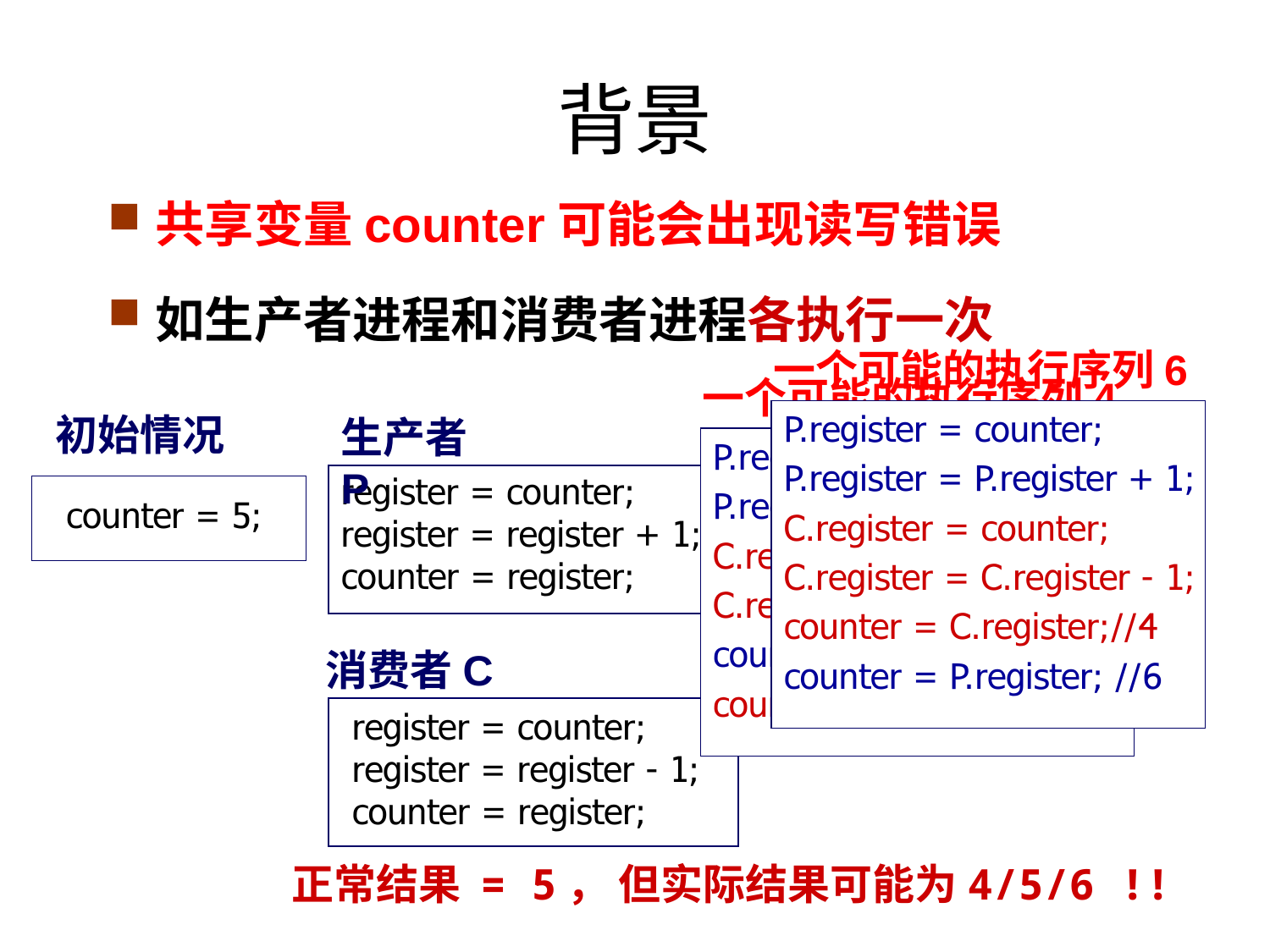

# 背景
共享变量counter可能会出现读写错误
如生产者进程和消费者进程各执行一次
一个可能的执行序列6

P.register = counter;
P.register = P.register + 1;
C.register = counter;
C.register = C.register - 1;
counter = C.register;//4
counter = P.register; //6

一个可能的执行序列4

P.register = counter;
P.register = P.register + 1;
C.register = counter;
C.register = C.register - 1;
counter = P.register; //6
counter = C.register;//4
初始情况

counter = 5;
生产者P
register = counter;
register = register + 1;
counter = register;

消费者C

register = counter;
register = register - 1;
counter = register;

正常结果 = 5， 但实际结果可能为4/5/6 !!